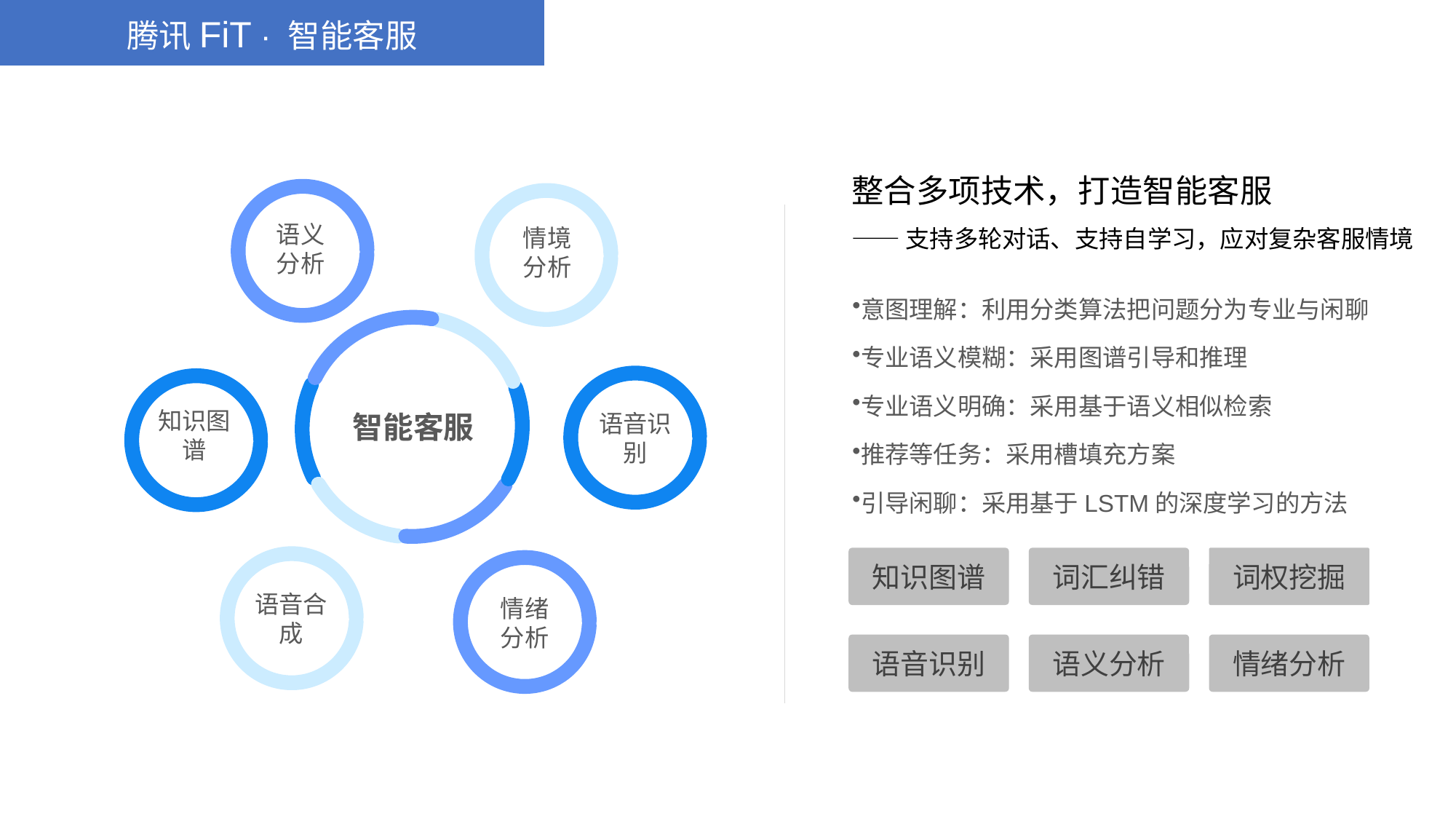

腾讯FiT · 智能客服
整合多项技术，打造智能客服
——支持多轮对话、支持自学习，应对复杂客服情境

语义分析
情境分析

知识图谱
智能客服
语音识别

语音合成

情绪分析
意图理解：利用分类算法把问题分为专业与闲聊
专业语义模糊：采用图谱引导和推理
专业语义明确：采用基于语义相似检索
推荐等任务：采用槽填充方案
引导闲聊：采用基于LSTM的深度学习的方法
知识图谱
词汇纠错
词权挖掘
语音识别
语义分析
情绪分析